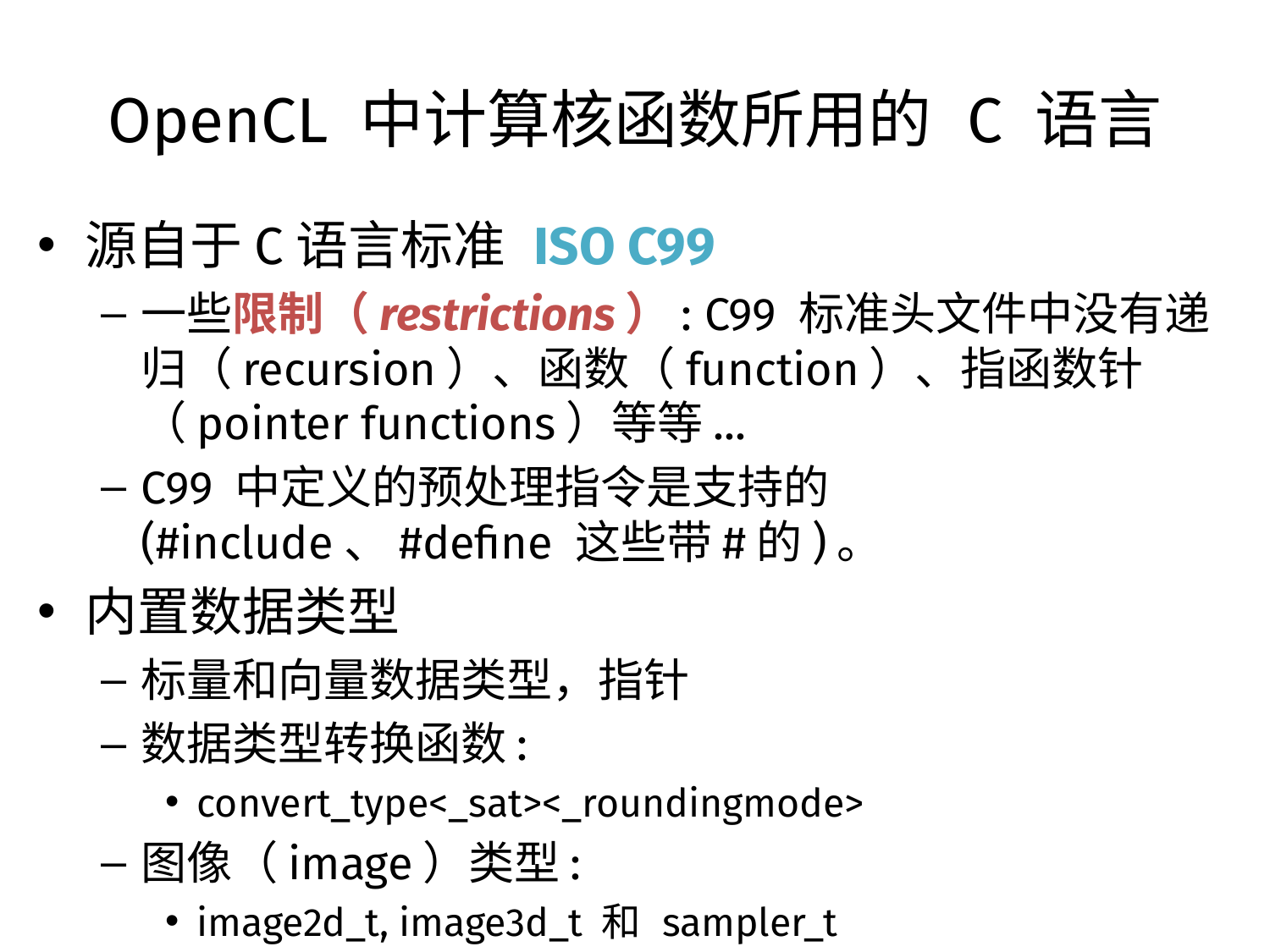

OpenCL 中计算核函数所用的 C 语言
源自于C语言标准 ISO C99
一些限制（restrictions）: C99 标准头文件中没有递归（recursion）、函数（function）、指函数针（pointer functions）等等...
C99 中定义的预处理指令是支持的 (#include、#define 这些带#的)。
内置数据类型
标量和向量数据类型，指针
数据类型转换函数:
convert_type<_sat><_roundingmode>
图像（image）类型:
image2d_t, image3d_t 和 sampler_t